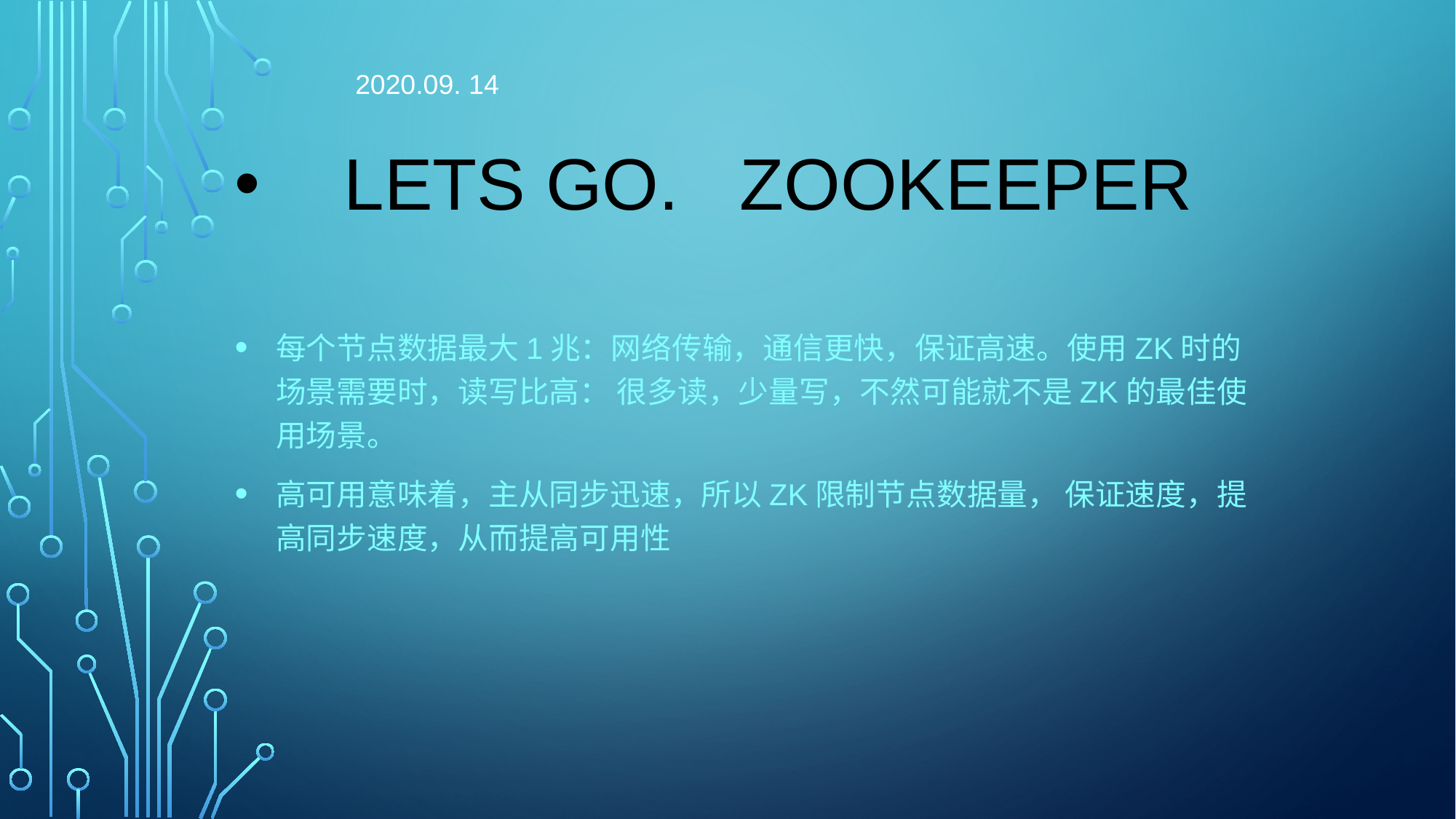

2020.09. 14
# Lets go.   zookeeper

每个节点数据最大1兆：网络传输，通信更快，保证高速。使用zk时的场景需要时，读写比高： 很多读，少量写，不然可能就不是zk的最佳使用场景。
高可用意味着，主从同步迅速，所以zk限制节点数据量， 保证速度，提高同步速度，从而提高可用性